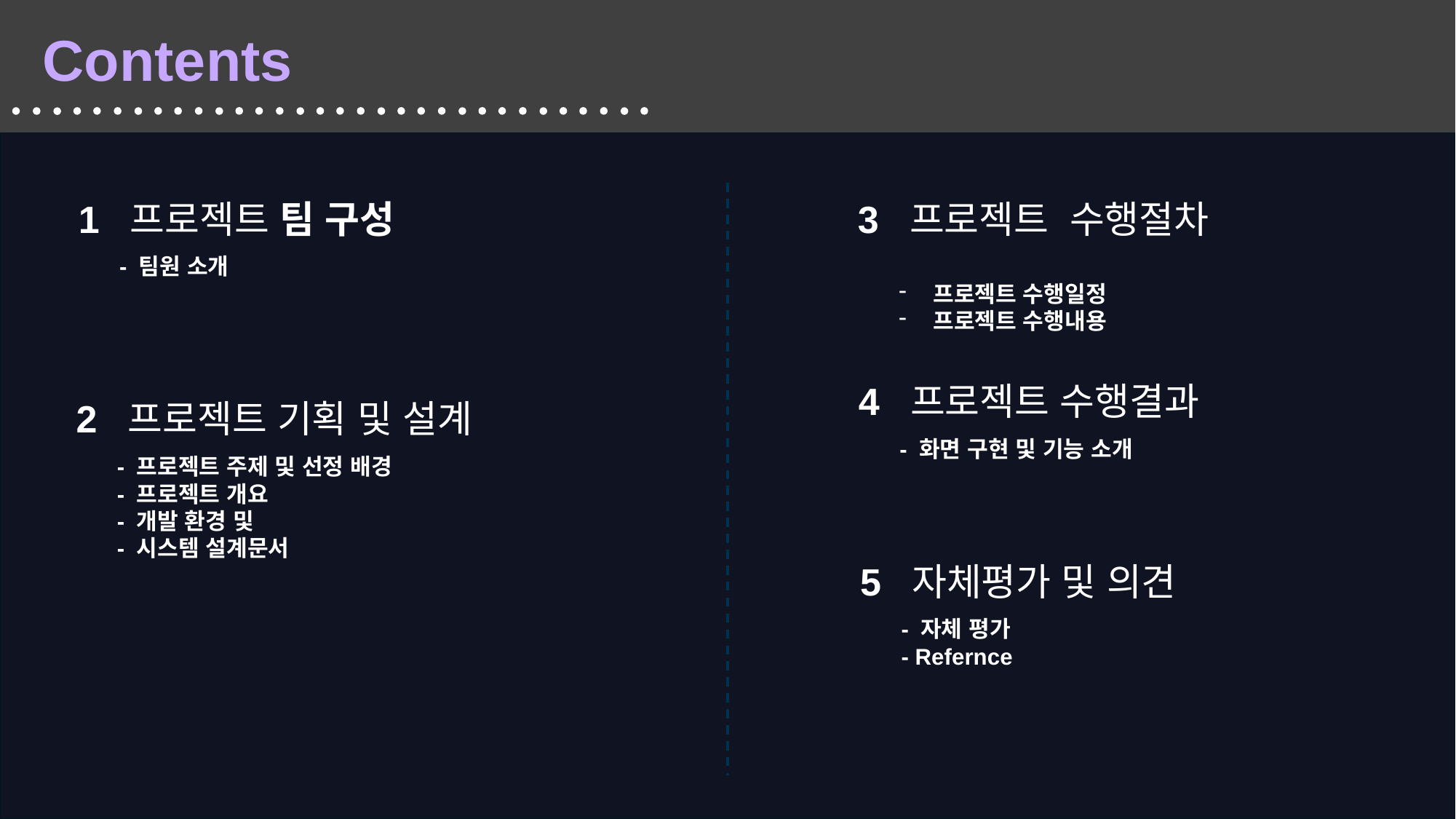

Contents

3
프로젝트  수행절차
프로젝트 수행일정
프로젝트 수행내용
1
프로젝트 팀 구성
- 팀원 소개

4
프로젝트 수행결과
- 화면 구현 및 기능 소개
2
프로젝트 기획 및 설계
- 프로젝트 주제 및 선정 배경
- 프로젝트 개요
- 개발 환경 및
- 시스템 설계문서
5
자체평가 및 의견
- 자체 평가
- Refernce